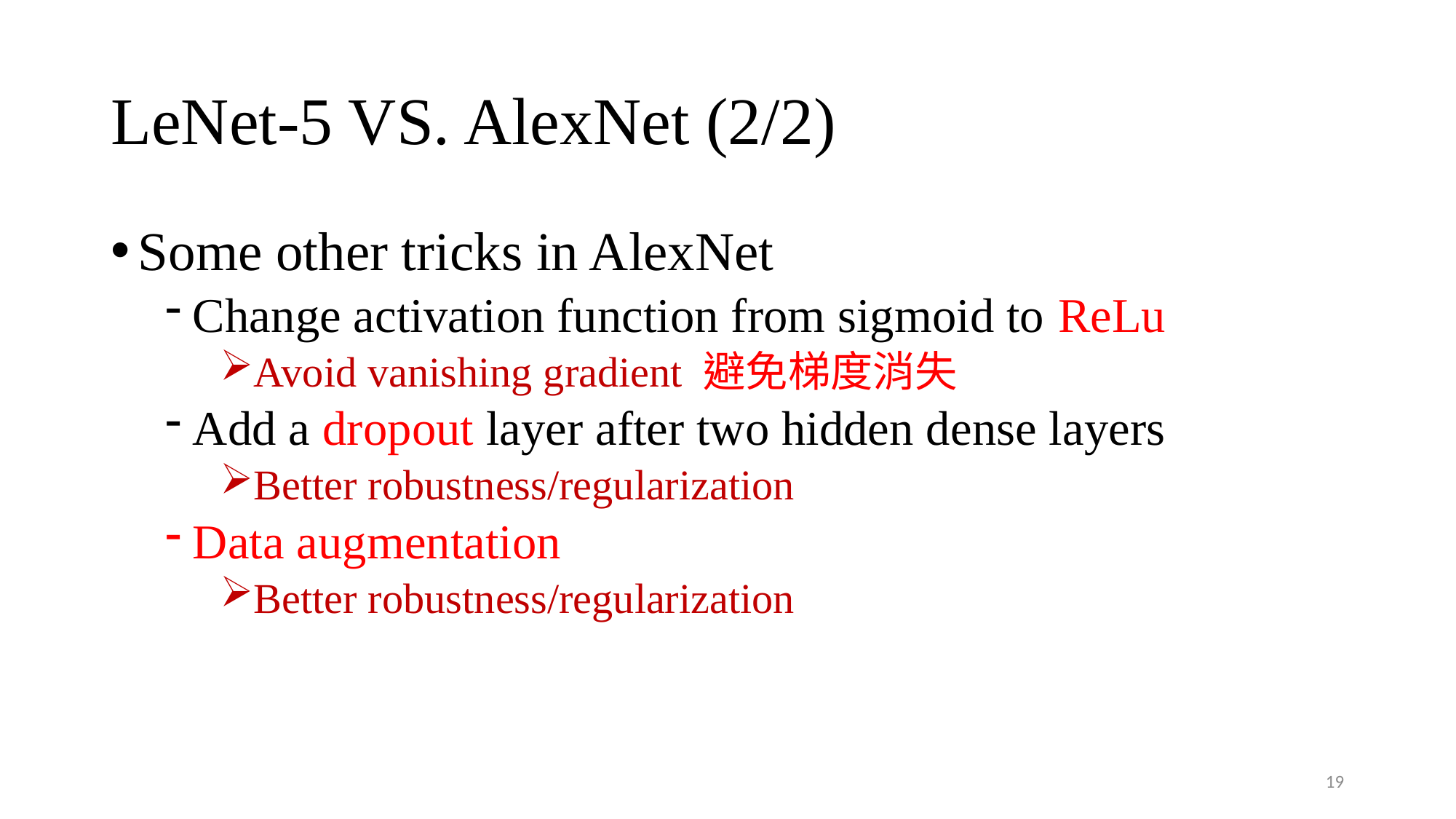

# LeNet-5 VS. AlexNet (2/2)
Some other tricks in AlexNet
Change activation function from sigmoid to ReLu
Avoid vanishing gradient 避免梯度消失
Add a dropout layer after two hidden dense layers
Better robustness/regularization
Data augmentation
Better robustness/regularization
19